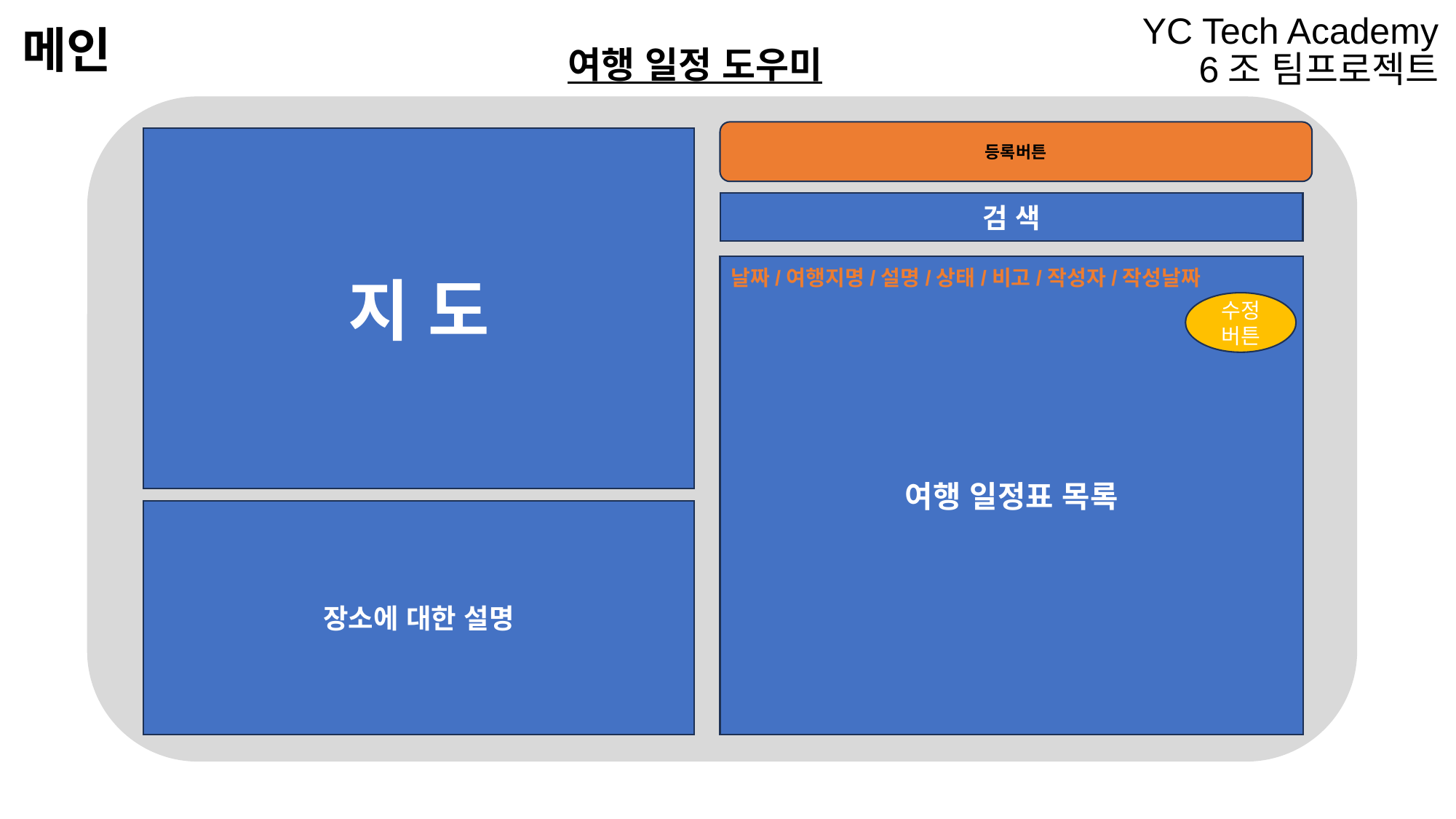

# YC Tech Academy 6조 팀프로젝트
메인
여행 일정 도우미

등록버튼
지 도
검 색
여행 일정표 목록
날짜/여행지명/설명/상태/비고/작성자/작성날짜
수정버튼
장소에 대한 설명